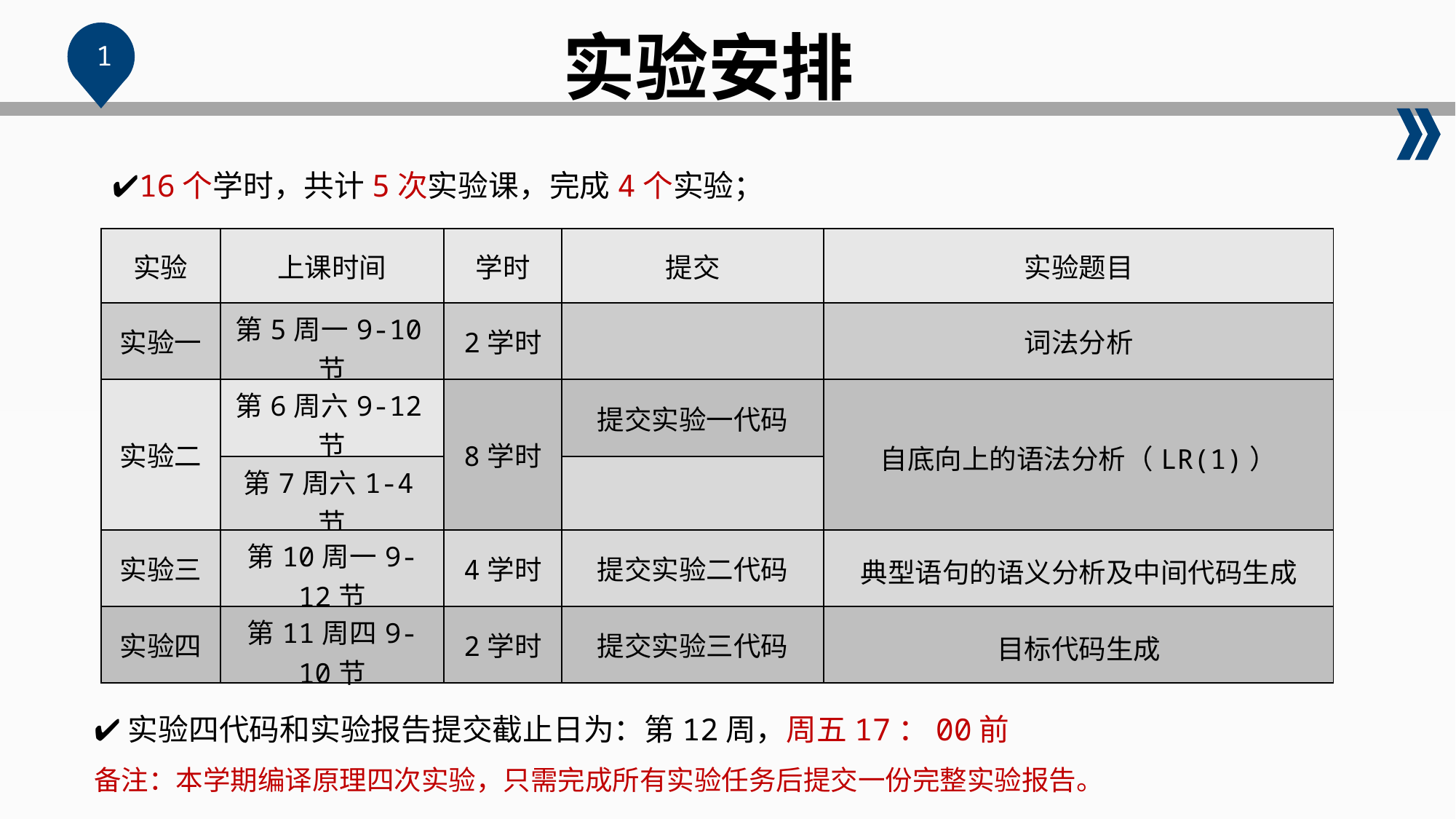

实验安排

 1

 ✔16个学时，共计5次实验课，完成4个实验；
| 实验 | 上课时间 | 学时 | 提交 | 实验题目 |
| --- | --- | --- | --- | --- |
| 实验一 | 第5周一9-10节 | 2学时 |  | 词法分析 |
| 实验二 | 第6周六9-12节 | 8学时 | 提交实验一代码 | 自底向上的语法分析（LR(1)） |
|  | 第7周六1-4节 |  |  |  |
| 实验三 | 第10周一9-12节 | 4学时 | 提交实验二代码 | 典型语句的语义分析及中间代码生成 |
| 实验四 | 第11周四9-10节 | 2学时 | 提交实验三代码 | 目标代码生成 |
✔实验四代码和实验报告提交截止日为：第12周，周五17：00前
备注：本学期编译原理四次实验，只需完成所有实验任务后提交一份完整实验报告。